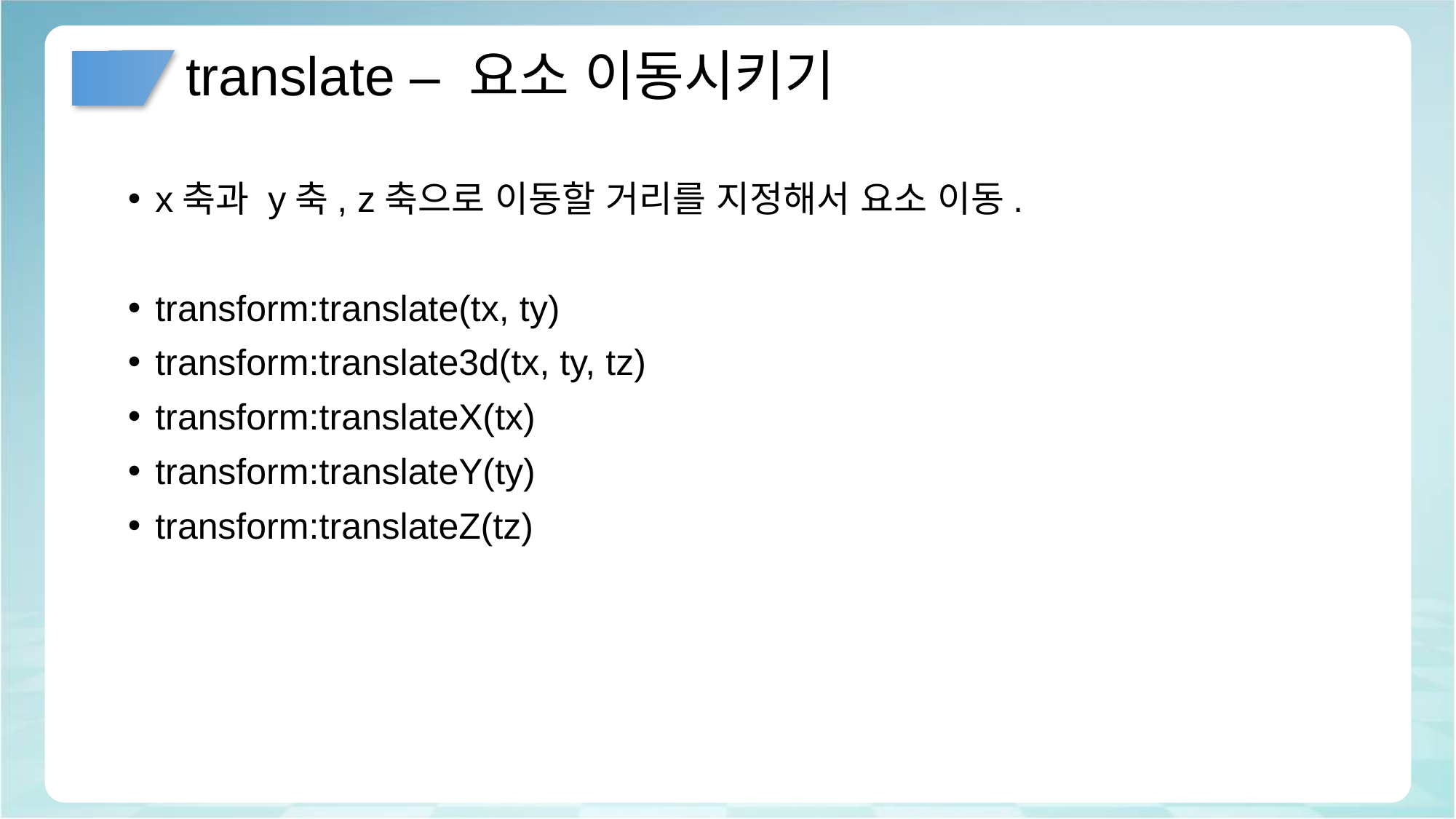

# translate – 요소 이동시키기
x축과 y축, z축으로 이동할 거리를 지정해서 요소 이동.

transform:translate(tx, ty)
transform:translate3d(tx, ty, tz)
transform:translateX(tx)
transform:translateY(ty)
transform:translateZ(tz)